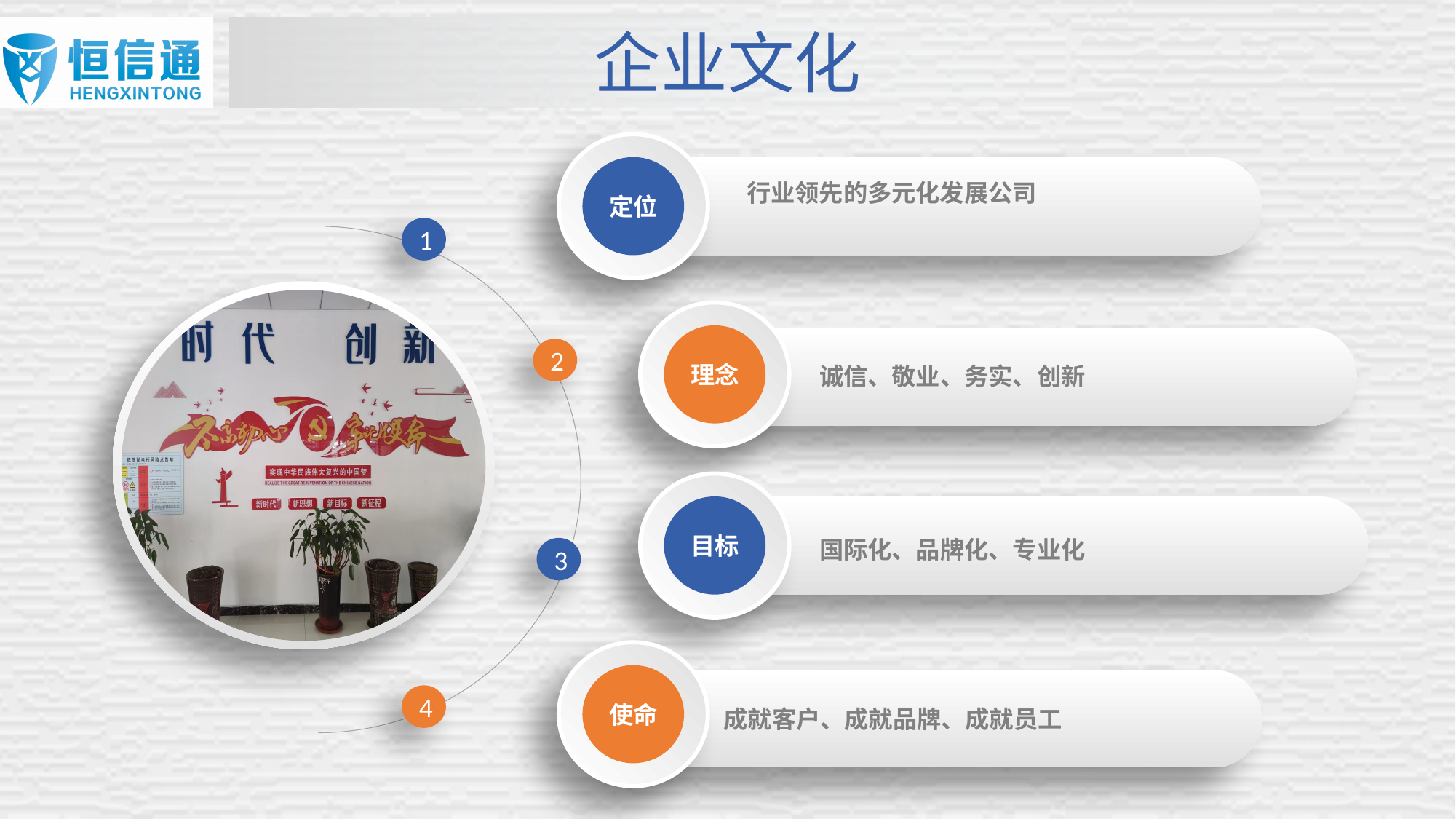

企业文化

定位

行业领先的多元化发展公司

1

理念

2
诚信、敬业、务实、创新

目标

国际化、品牌化、专业化
3

使命

4
成就客户、成就品牌、成就员工